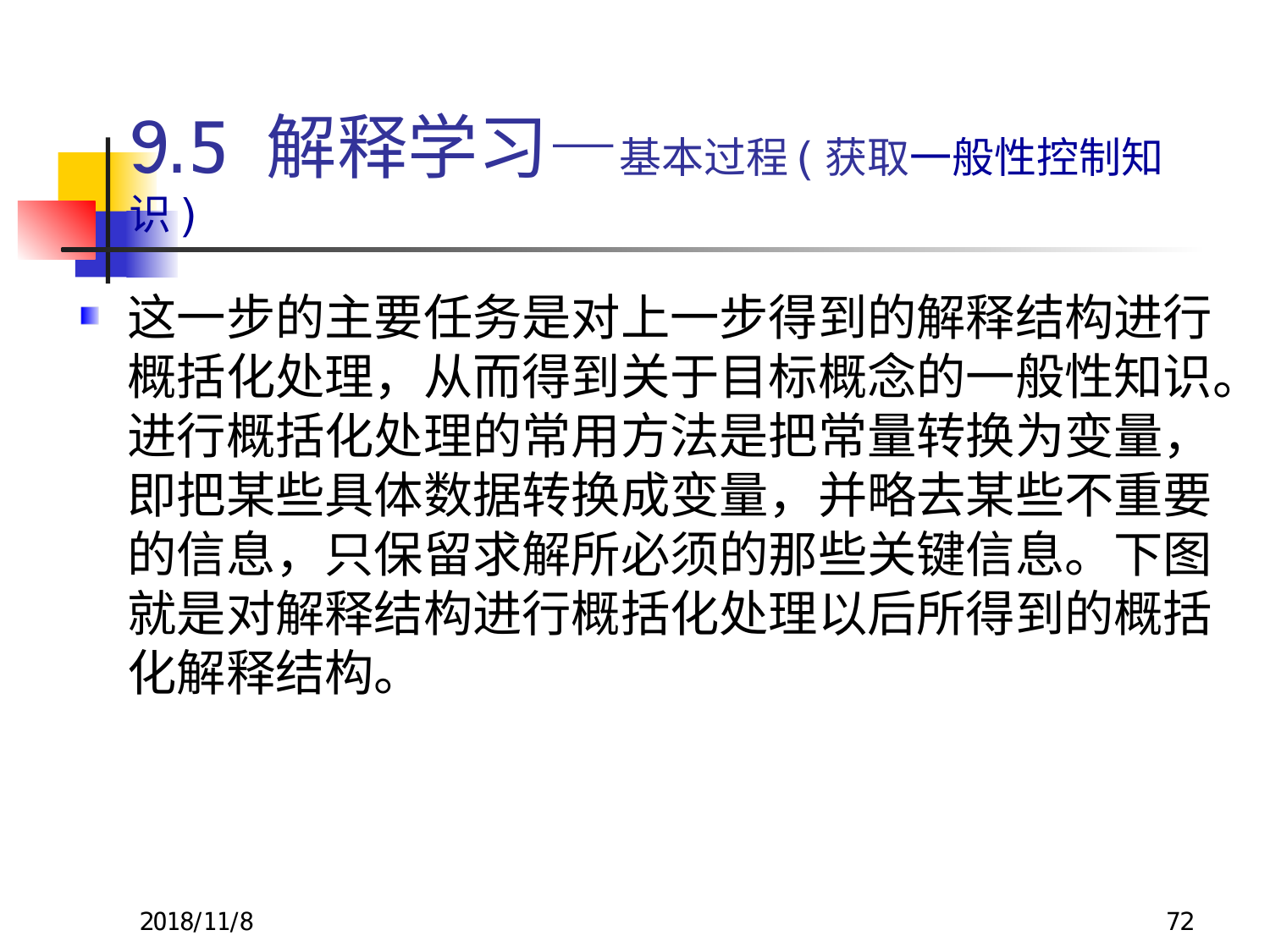

# 9.5 解释学习—基本过程(获取一般性控制知识)
这一步的主要任务是对上一步得到的解释结构进行概括化处理，从而得到关于目标概念的一般性知识。进行概括化处理的常用方法是把常量转换为变量，即把某些具体数据转换成变量，并略去某些不重要的信息，只保留求解所必须的那些关键信息。下图就是对解释结构进行概括化处理以后所得到的概括化解释结构。
2018/11/8
72